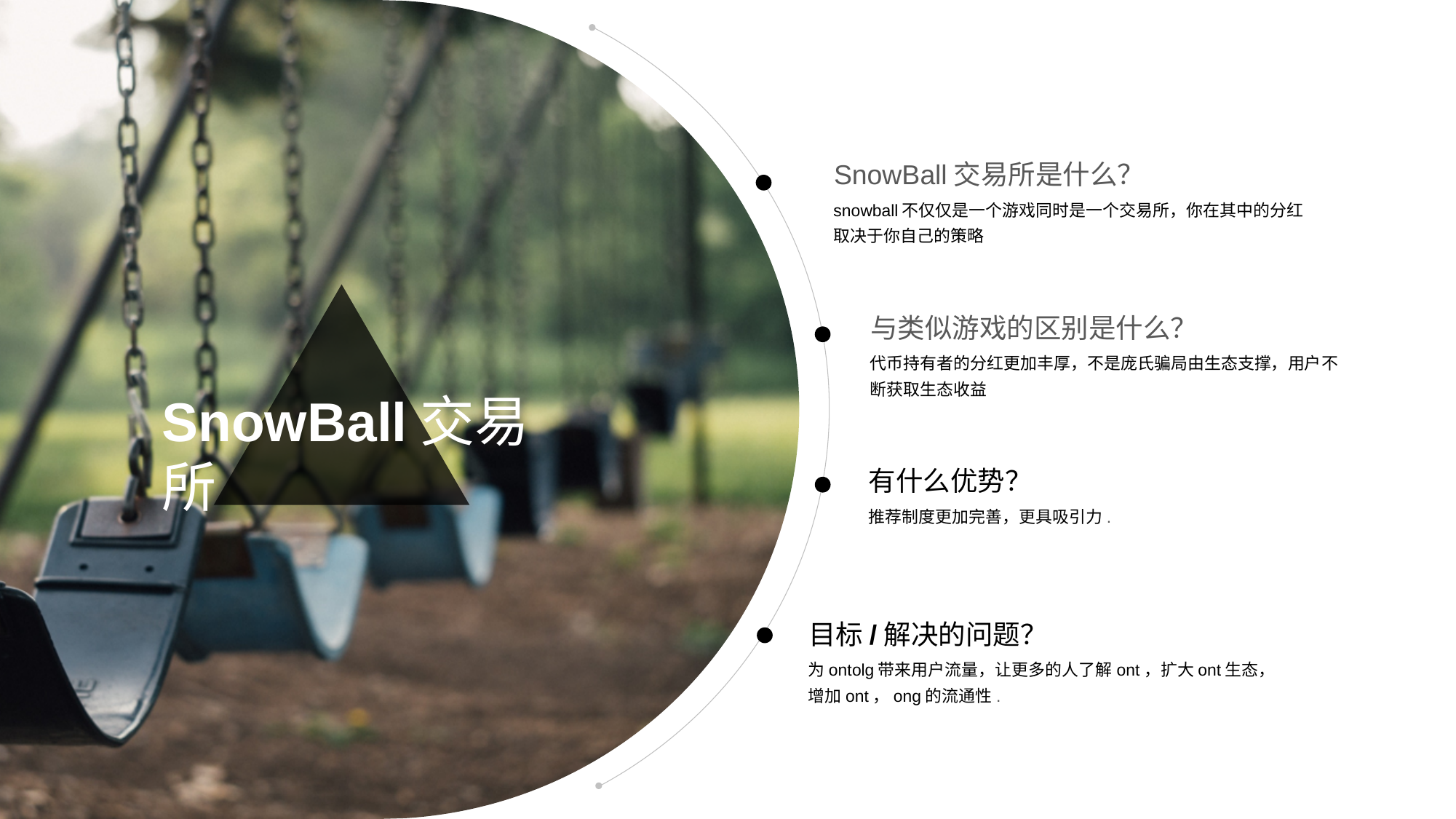

SnowBall交易所是什么？

snowball不仅仅是一个游戏同时是一个交易所，你在其中的分红取决于你自己的策略

与类似游戏的区别是什么？

代币持有者的分红更加丰厚，不是庞氏骗局由生态支撑，用户不断获取生态收益
SnowBall交易所
有什么优势？

推荐制度更加完善，更具吸引力.
目标/解决的问题？

为ontolg带来用户流量，让更多的人了解ont，扩大ont生态，增加ont，ong的流通性.